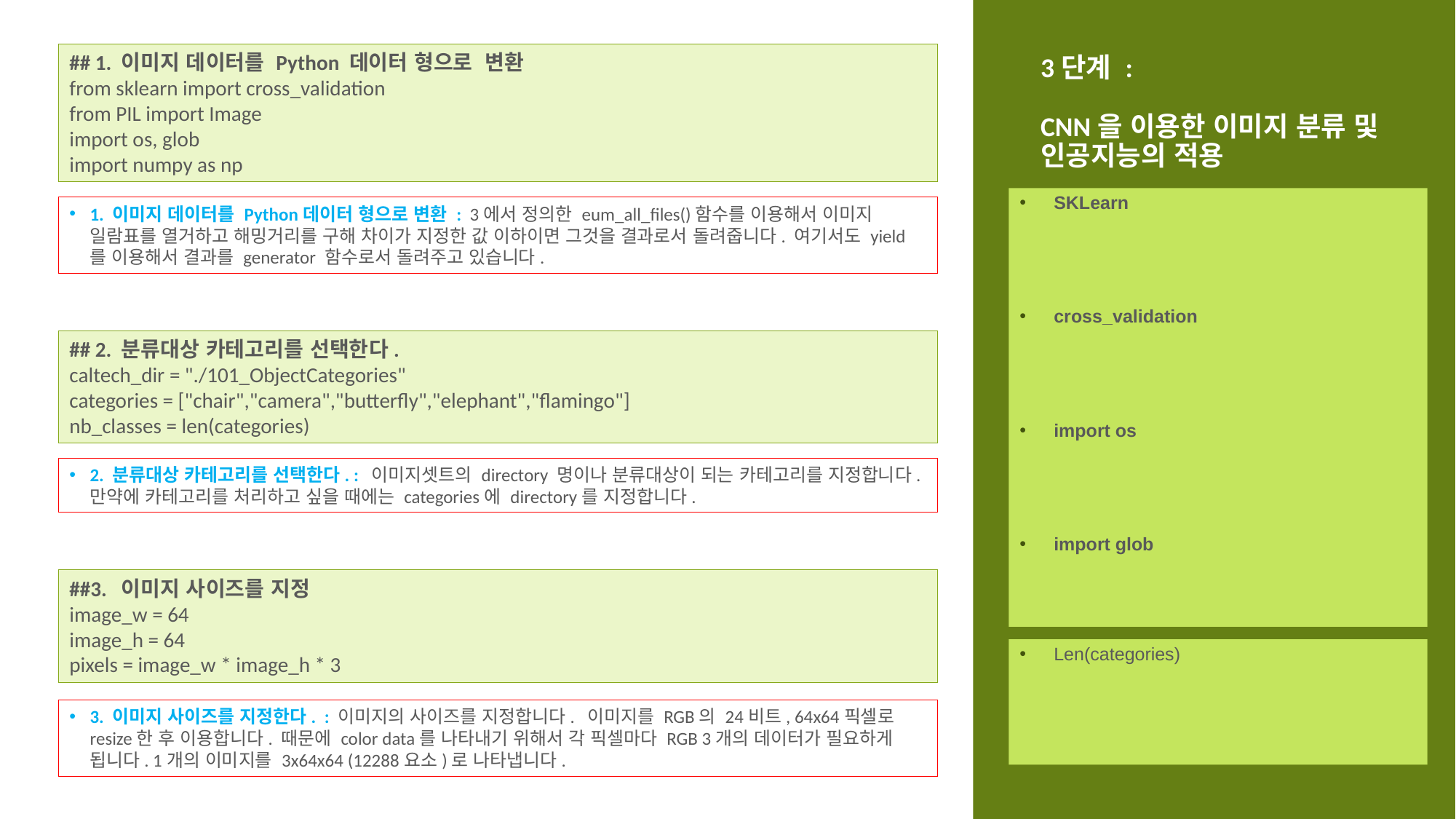

# 3단계 : CNN을 이용한 이미지 분류 및 인공지능의 적용
## 1. 이미지 데이터를 Python 데이터 형으로  변환
from sklearn import cross_validation
from PIL import Image
import os, glob
import numpy as np
SKLearn

cross_validation

import os

import glob
1. 이미지 데이터를 Python데이터 형으로 변환 :  3에서 정의한 eum_all_files()함수를 이용해서 이미지 일람표를 열거하고 해밍거리를 구해 차이가 지정한 값 이하이면 그것을 결과로서 돌려줍니다. 여기서도 yield를 이용해서 결과를 generator 함수로서 돌려주고 있습니다.
## 2. 분류대상 카테고리를 선택한다.
caltech_dir = "./101_ObjectCategories"
categories = ["chair","camera","butterfly","elephant","flamingo"]
nb_classes = len(categories)
2. 분류대상 카테고리를 선택한다. :  이미지셋트의 directory 명이나 분류대상이 되는 카테고리를 지정합니다. 만약에 카테고리를 처리하고 싶을 때에는 categories에 directory를 지정합니다.
##3.  이미지 사이즈를 지정
image_w = 64
image_h = 64
pixels = image_w * image_h * 3
Len(categories)

3. 이미지 사이즈를 지정한다.  : 이미지의 사이즈를 지정합니다.  이미지를 RGB의 24비트, 64x64픽셀로 resize한 후 이용합니다. 때문에 color data를 나타내기 위해서 각 픽셀마다 RGB 3개의 데이터가 필요하게 됩니다. 1개의 이미지를 3x64x64 (12288요소)로 나타냅니다.